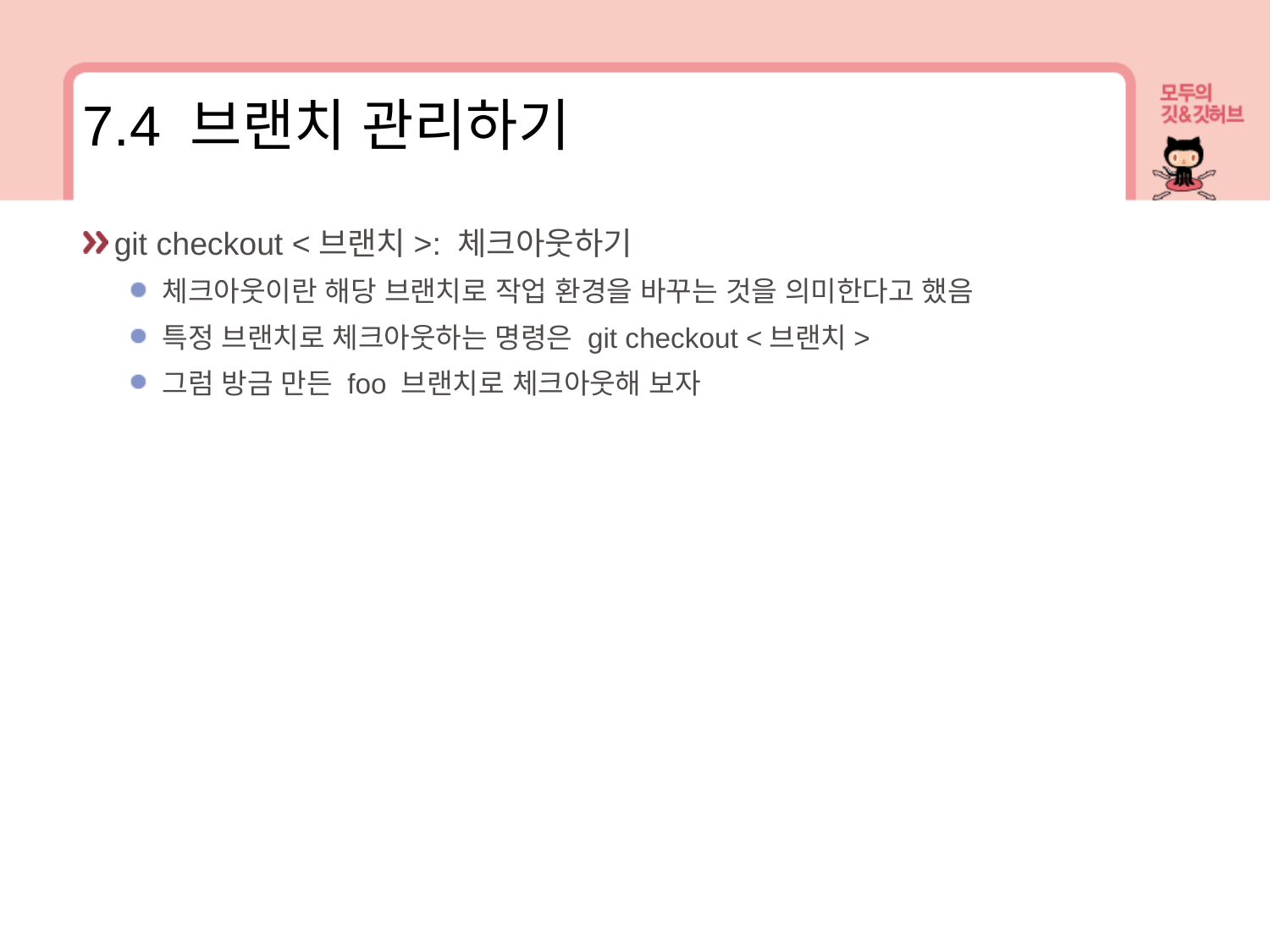

7.4 브랜치 관리하기
git checkout <브랜치>: 체크아웃하기
체크아웃이란 해당 브랜치로 작업 환경을 바꾸는 것을 의미한다고 했음
특정 브랜치로 체크아웃하는 명령은 git checkout <브랜치>
그럼 방금 만든 foo 브랜치로 체크아웃해 보자